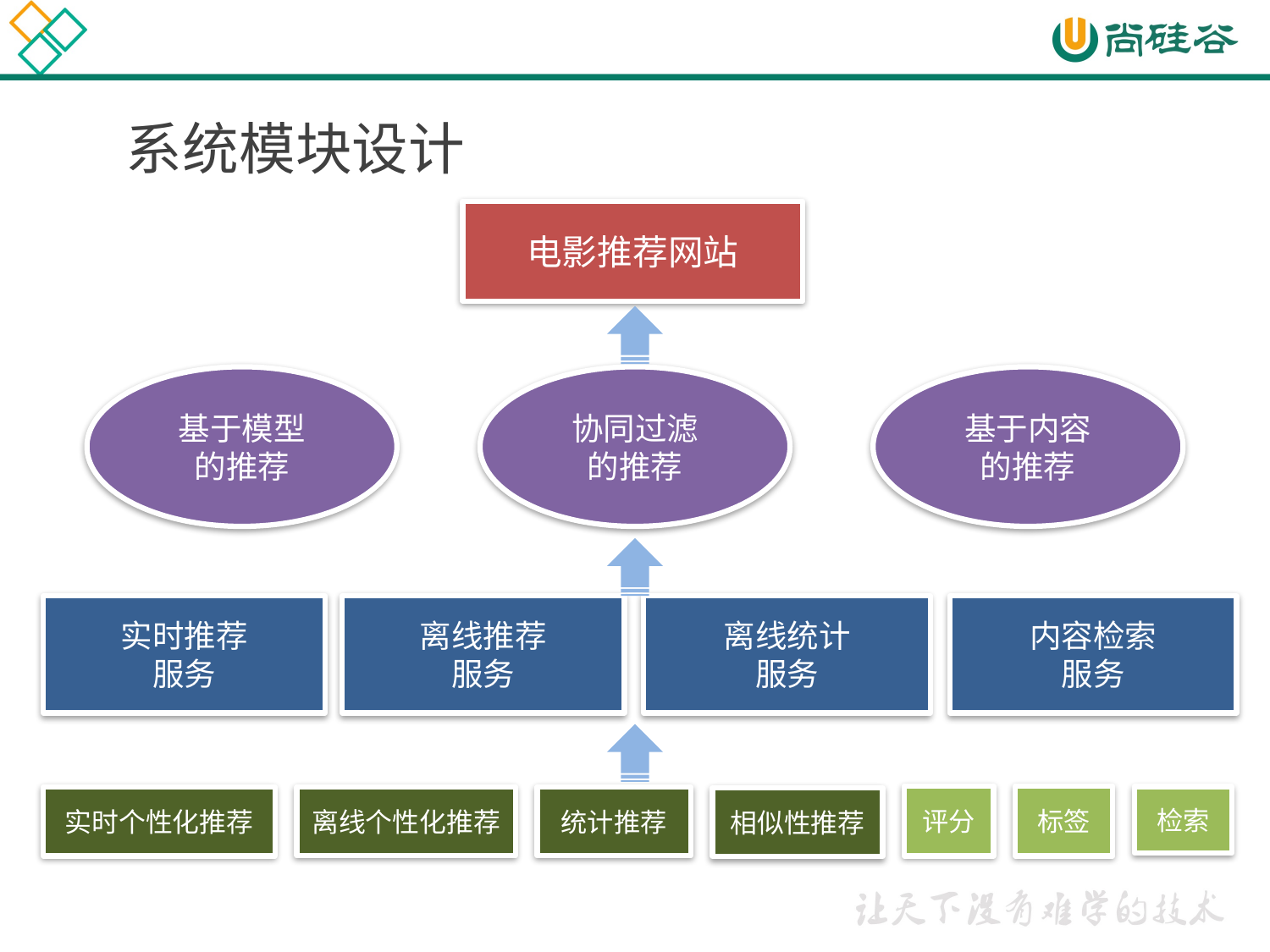

系统模块设计
电影推荐网站

基于模型
的推荐
协同过滤
的推荐
基于内容
的推荐

离线统计
服务
内容检索
服务
实时推荐
服务
离线推荐
服务

标签
评分
检索
统计推荐
离线个性化推荐
实时个性化推荐
相似性推荐